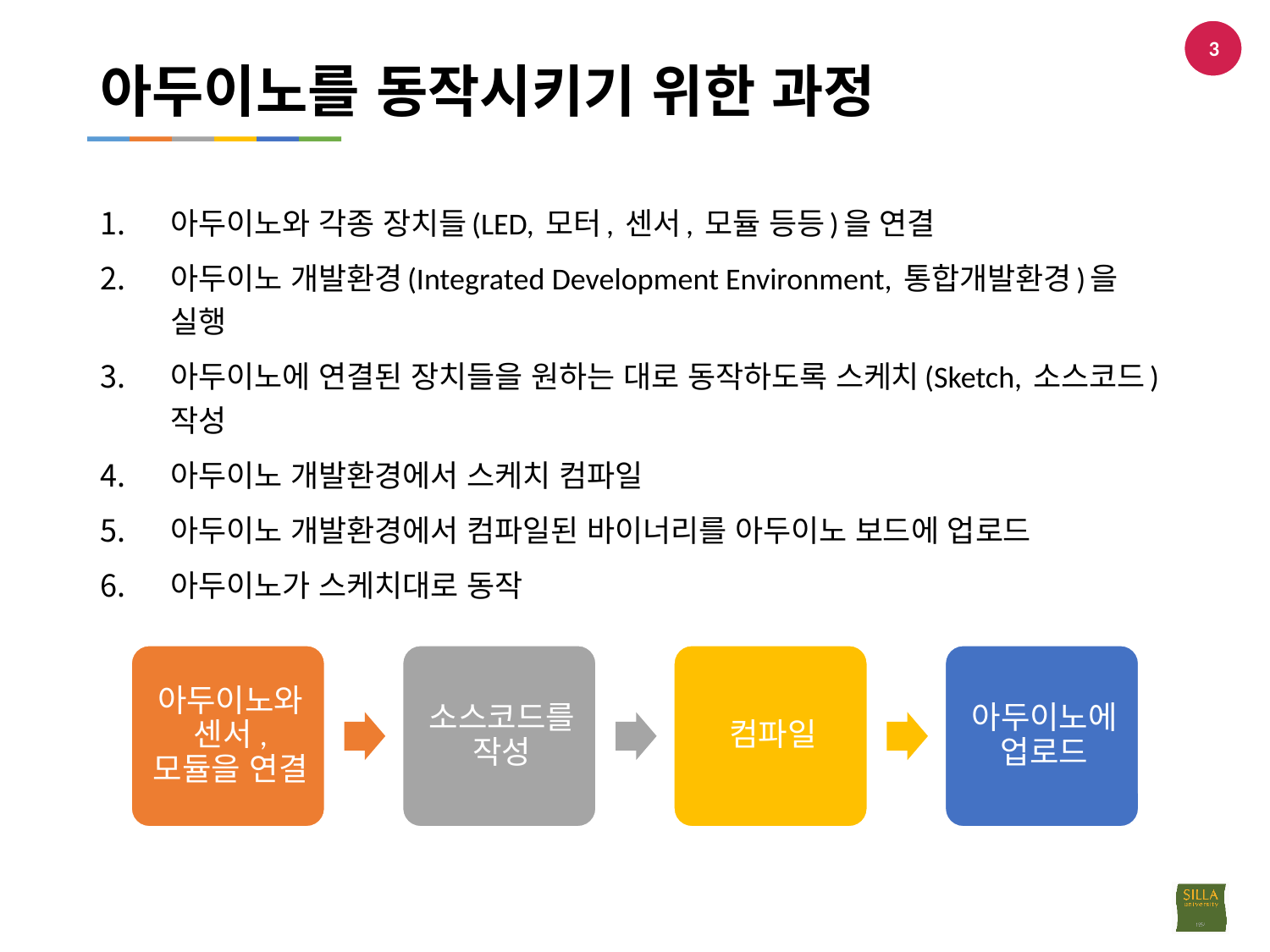

3
# 아두이노를 동작시키기 위한 과정
아두이노와 각종 장치들(LED, 모터, 센서, 모듈 등등)을 연결
아두이노 개발환경(Integrated Development Environment, 통합개발환경)을 실행
아두이노에 연결된 장치들을 원하는 대로 동작하도록 스케치(Sketch, 소스코드) 작성
아두이노 개발환경에서 스케치 컴파일
아두이노 개발환경에서 컴파일된 바이너리를 아두이노 보드에 업로드
아두이노가 스케치대로 동작
아두이노와 센서, 모듈을 연결

소스코드를 작성

컴파일

아두이노에 업로드